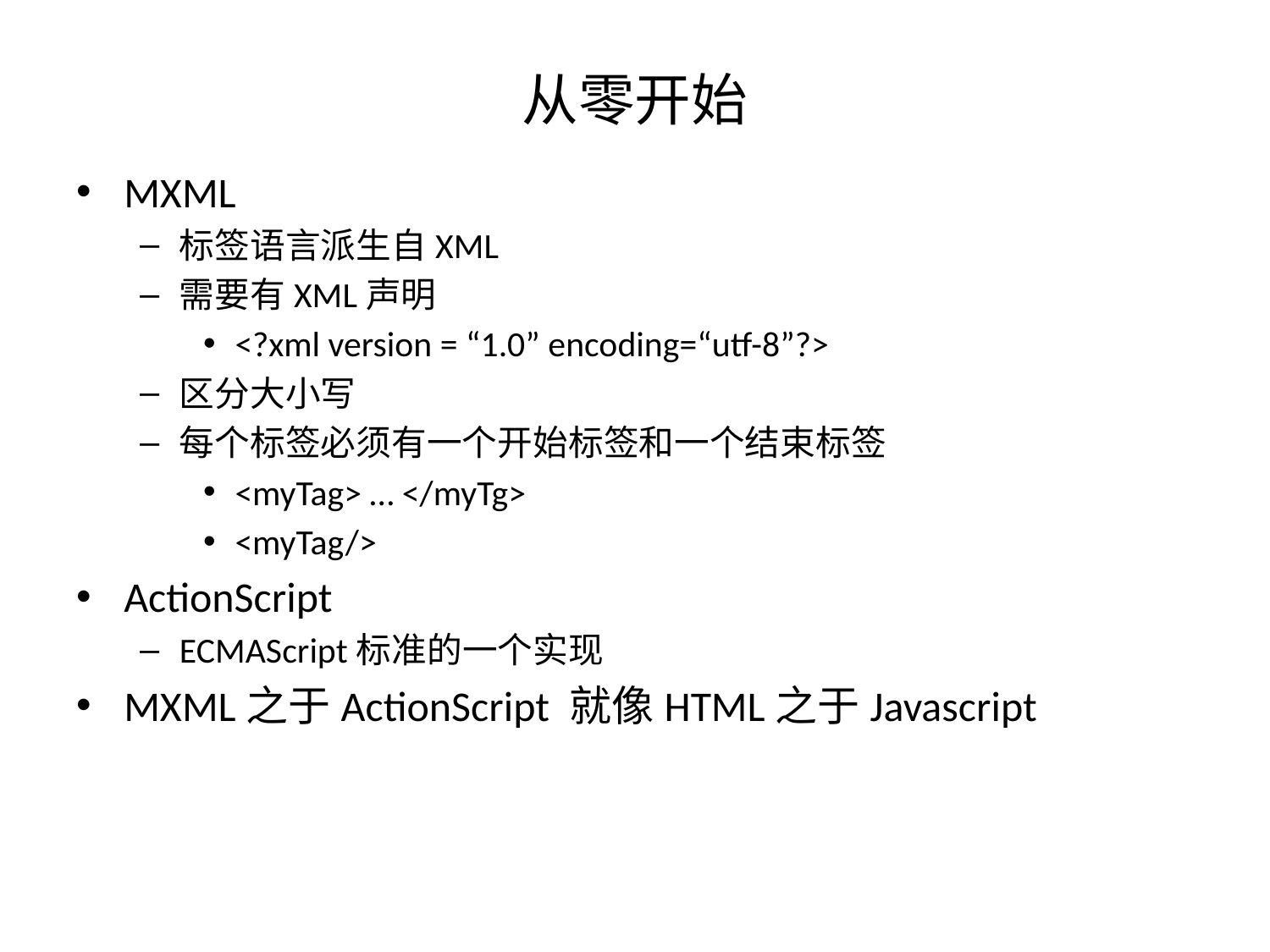

# 从零开始
MXML
标签语言派生自XML
需要有XML声明
<?xml version = “1.0” encoding=“utf-8”?>
区分大小写
每个标签必须有一个开始标签和一个结束标签
<myTag> … </myTg>
<myTag/>
ActionScript
ECMAScript标准的一个实现
MXML之于ActionScript 就像HTML之于Javascript